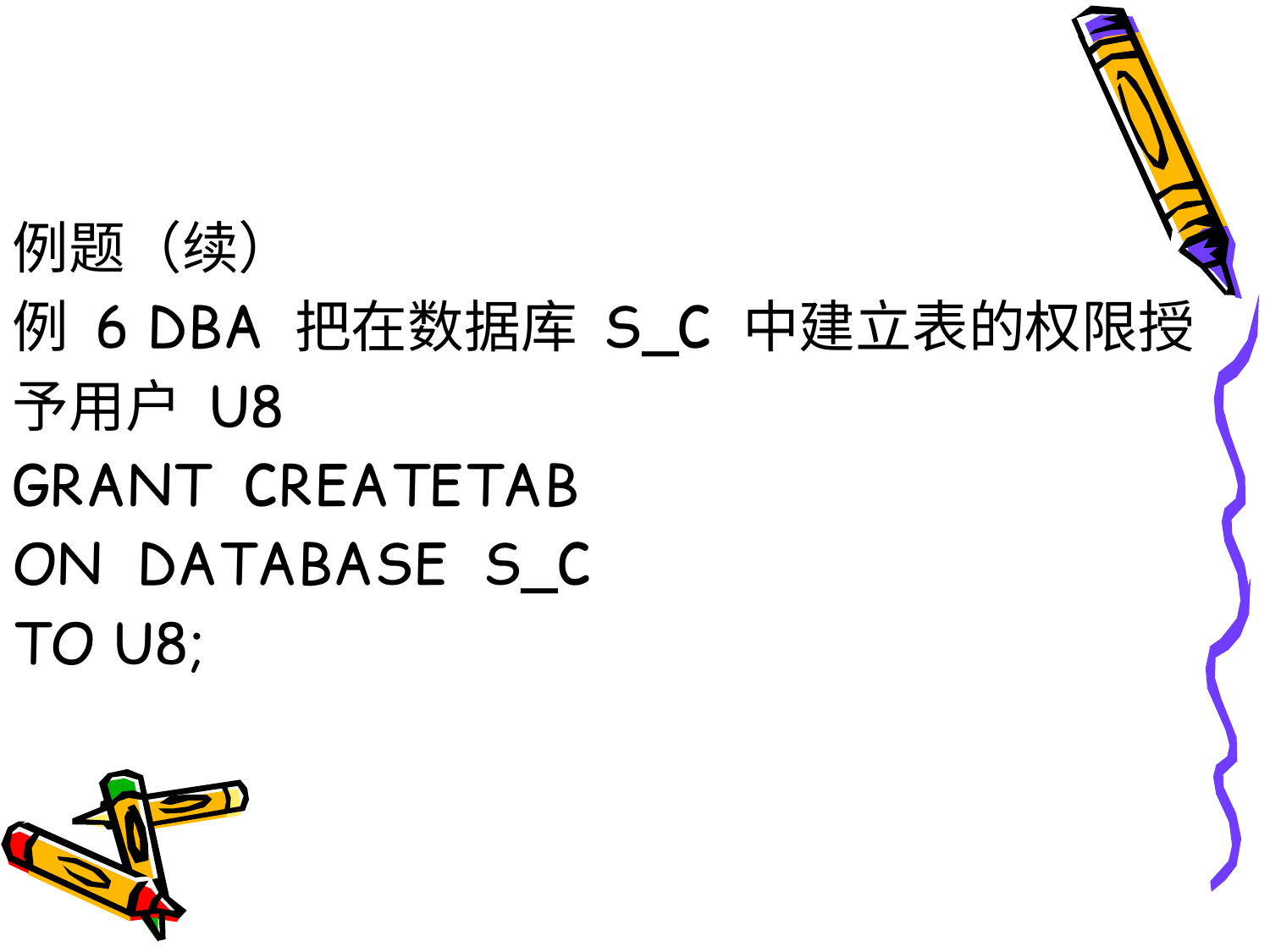

#
例题（续）
例 6 DBA 把在数据库 S_C 中建立表的权限授
予用户 U8
GRANT  CREATETAB
ON  DATABASE  S_C
TO U8;